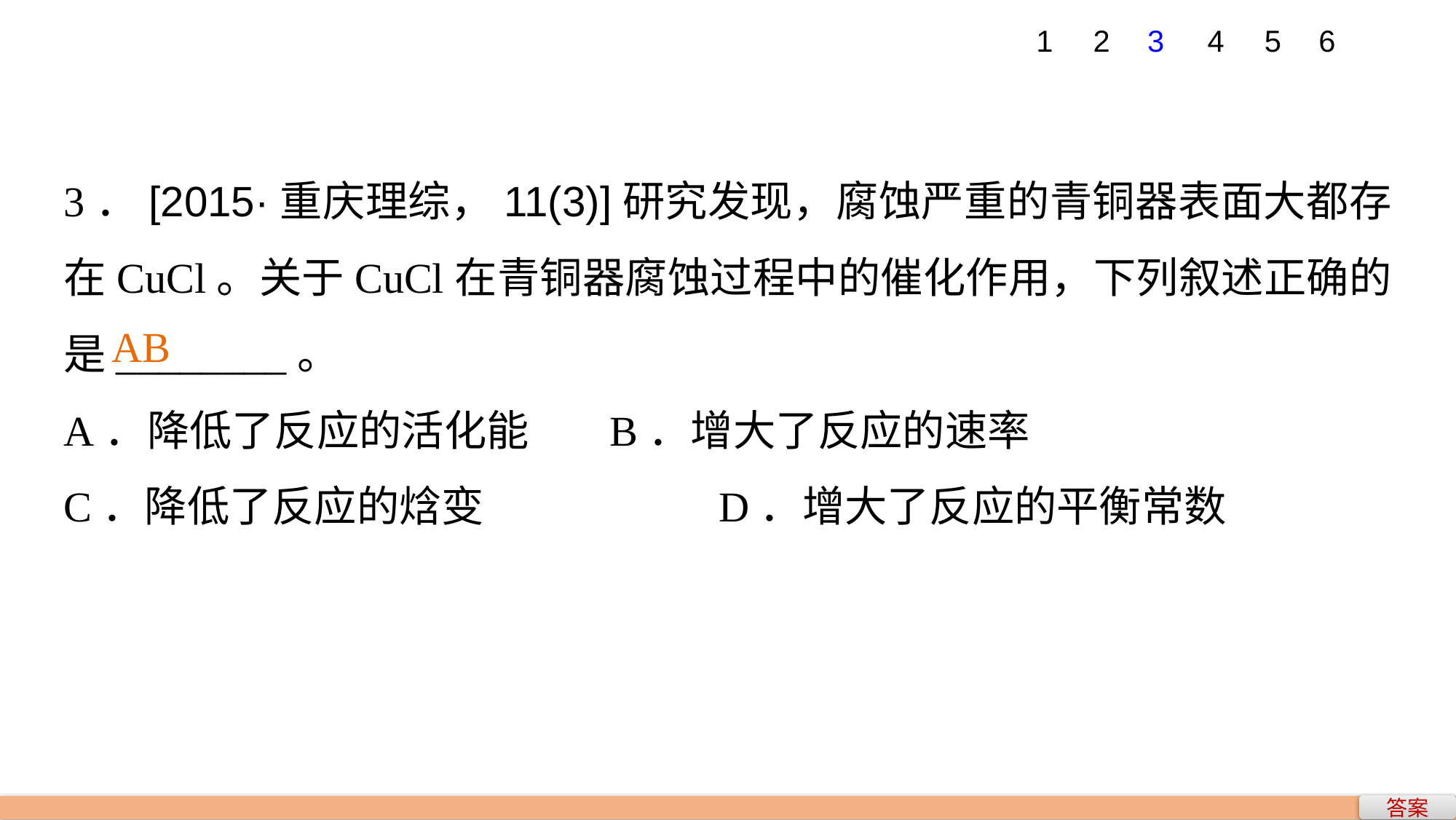

1
2
3
4
5
6
3．[2015·重庆理综，11(3)]研究发现，腐蚀严重的青铜器表面大都存在CuCl。关于CuCl在青铜器腐蚀过程中的催化作用，下列叙述正确的是________。
A．降低了反应的活化能  	B．增大了反应的速率
C．降低了反应的焓变  		D．增大了反应的平衡常数
AB
答案